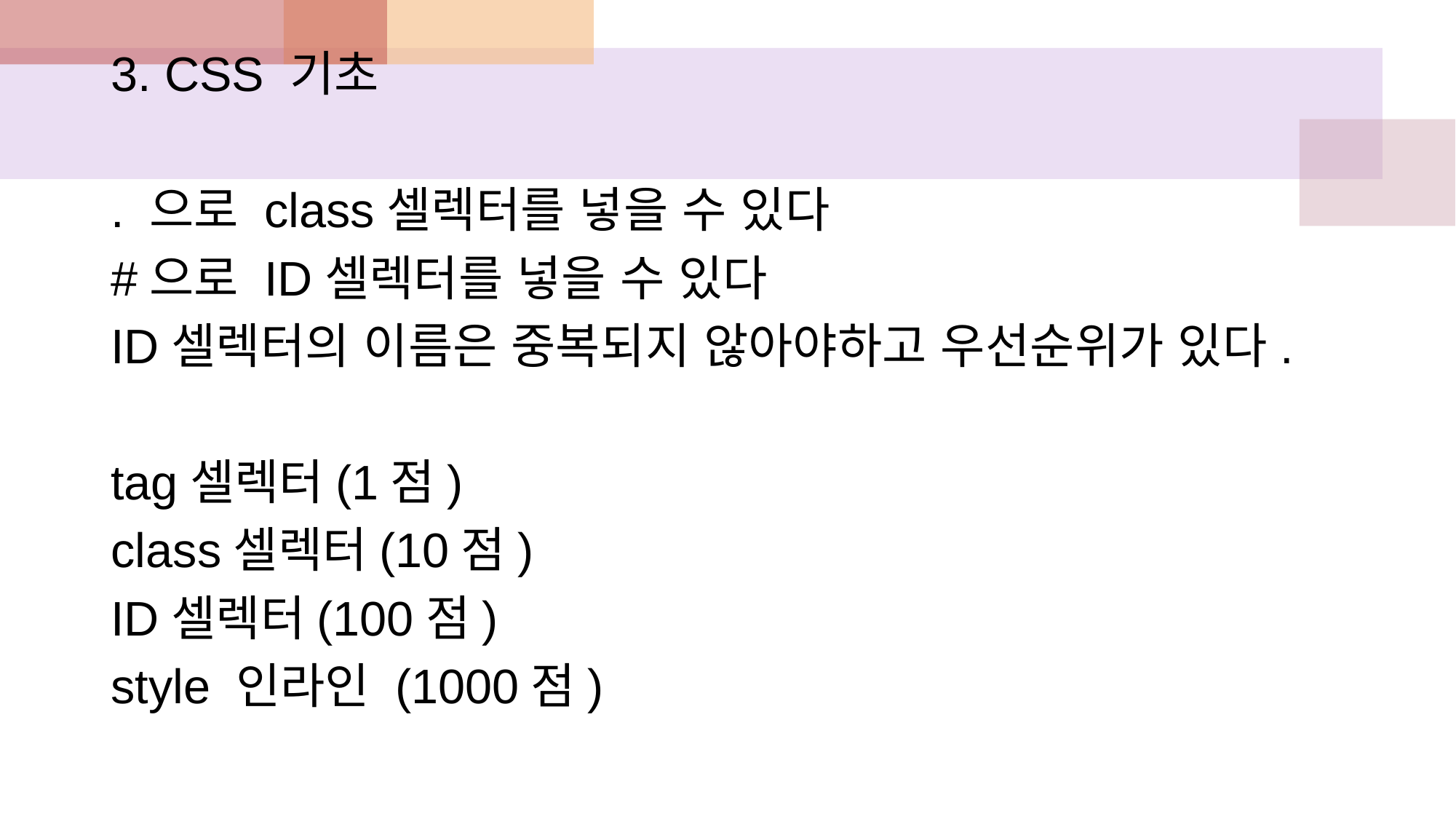

3. CSS 기초

. 으로 class셀렉터를 넣을 수 있다
#으로 ID셀렉터를 넣을 수 있다
ID셀렉터의 이름은 중복되지 않아야하고 우선순위가 있다.

tag셀렉터(1점)
class셀렉터(10점)
ID셀렉터(100점)
style 인라인 (1000점)